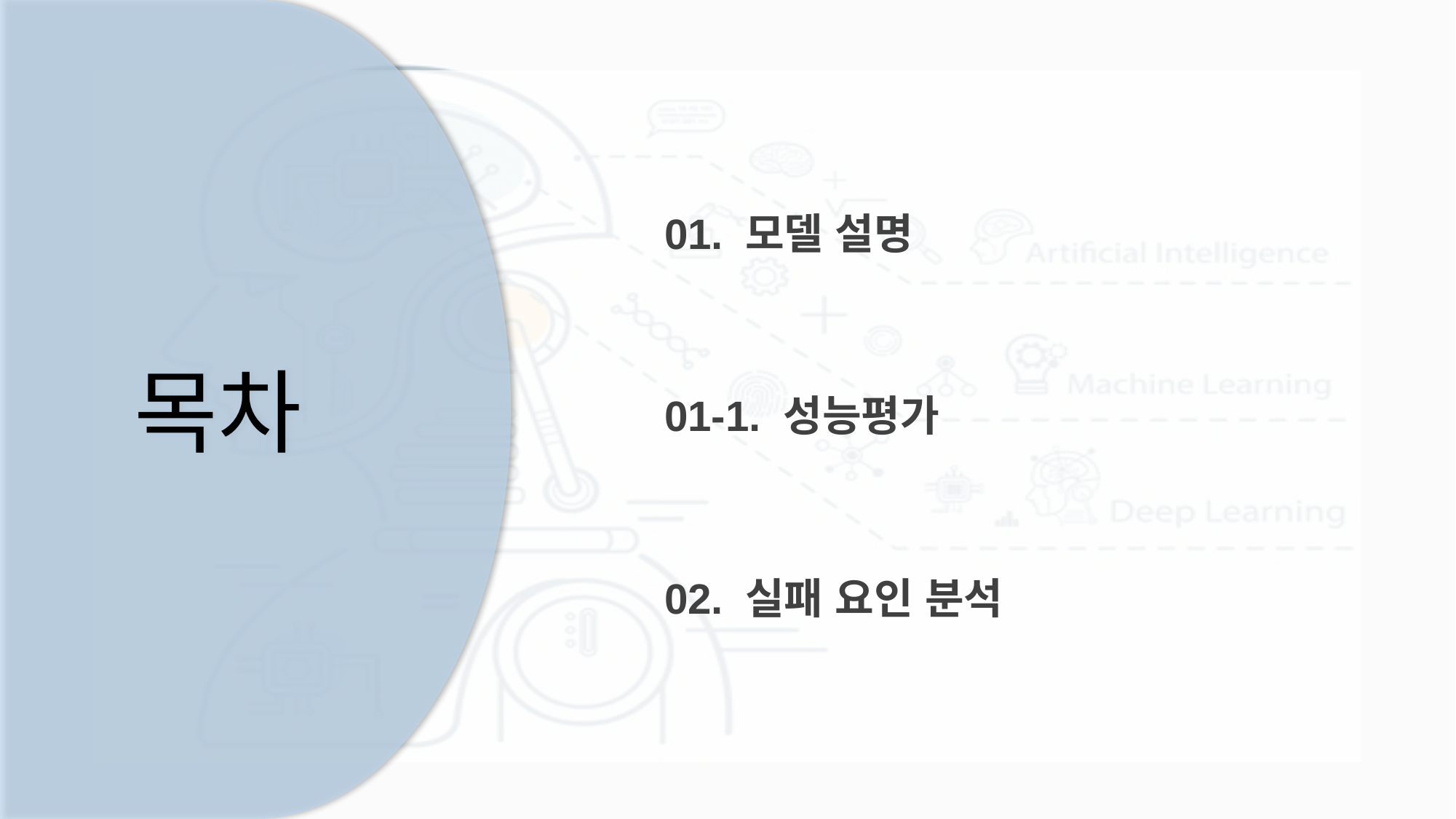

목차

01. 모델 설명
01-1. 성능평가
02. 실패 요인 분석